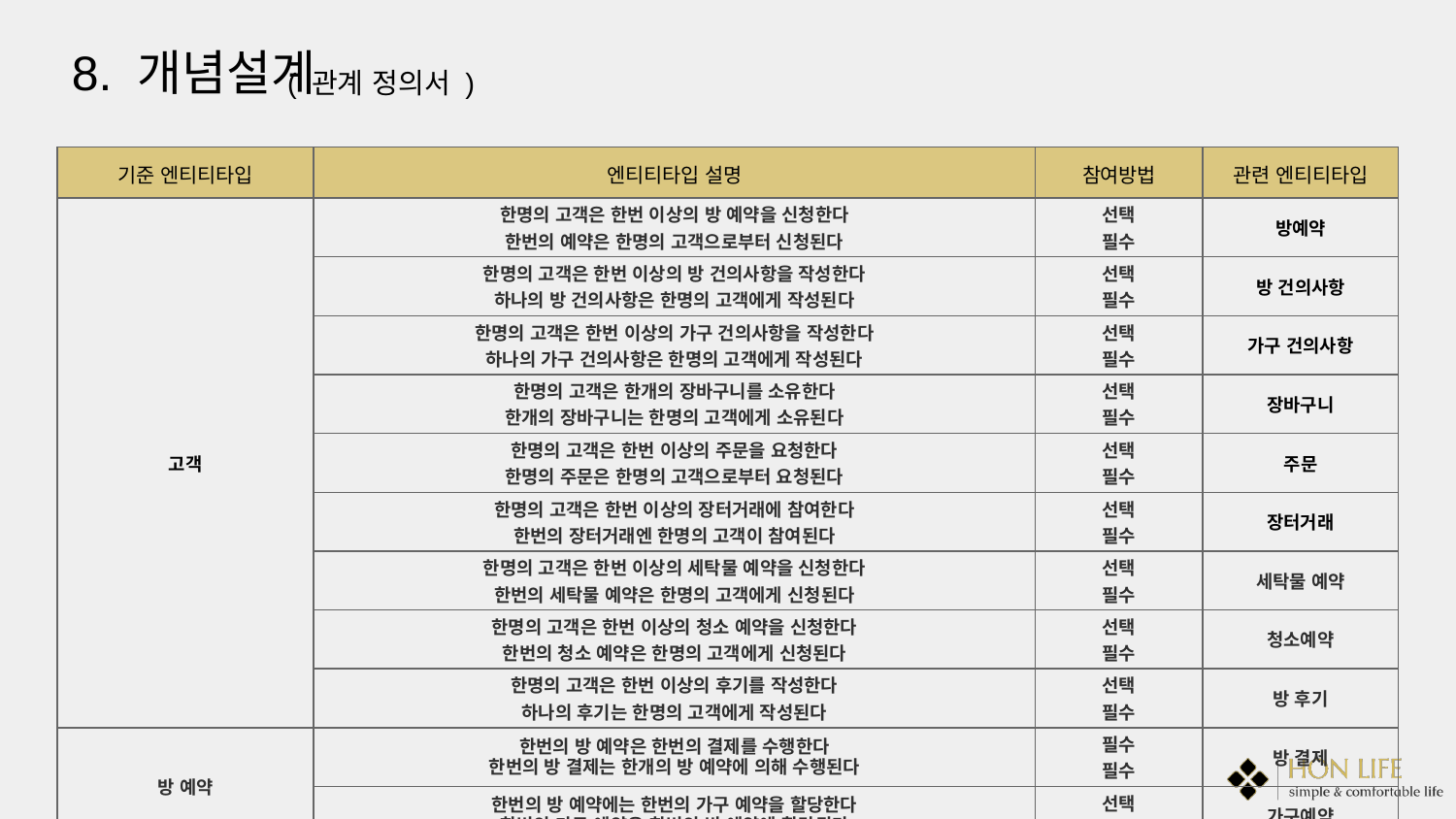

8. 개념설계
( 관계 정의서 )

| 기준 엔티티타입 | 엔티티타입 설명 | 참여방법 |  | 관련 엔티티타입 |
| --- | --- | --- | --- | --- |
| 고객 | 한명의 고객은 한번 이상의 방 예약을 신청한다 한번의 예약은 한명의 고객으로부터 신청된다 | 선택 필수 |  | 방예약 |
|  | 한명의 고객은 한번 이상의 방 건의사항을 작성한다 하나의 방 건의사항은 한명의 고객에게 작성된다 | 선택 필수 |  | 방 건의사항 |
|  | 한명의 고객은 한번 이상의 가구 건의사항을 작성한다 하나의 가구 건의사항은 한명의 고객에게 작성된다 | 선택 필수 |  | 가구 건의사항 |
|  | 한명의 고객은 한개의 장바구니를 소유한다 한개의 장바구니는 한명의 고객에게 소유된다 | 선택 필수 |  | 장바구니 |
|  | 한명의 고객은 한번 이상의 주문을 요청한다 한명의 주문은 한명의 고객으로부터 요청된다 | 선택 필수 |  | 주문 |
|  | 한명의 고객은 한번 이상의 장터거래에 참여한다 한번의 장터거래엔 한명의 고객이 참여된다 | 선택 필수 |  | 장터거래 |
|  | 한명의 고객은 한번 이상의 세탁물 예약을 신청한다 한번의 세탁물 예약은 한명의 고객에게 신청된다 | 선택 필수 |  | 세탁물 예약 |
|  | 한명의 고객은 한번 이상의 청소 예약을 신청한다 한번의 청소 예약은 한명의 고객에게 신청된다 | 선택 필수 |  | 청소예약 |
|  | 한명의 고객은 한번 이상의 후기를 작성한다 하나의 후기는 한명의 고객에게 작성된다 | 선택 필수 |  | 방 후기 |
| 방 예약 | 한번의 방 예약은 한번의 결제를 수행한다 한번의 방 결제는 한개의 방 예약에 의해 수행된다 | 필수 필수 |  | 방 결제 |
|  | 한번의 방 예약에는 한번의 가구 예약을 할당한다 한번의 가구 예약은 한번의 방 예약에 할당된다 | 선택 필수 |  | 가구예약 |